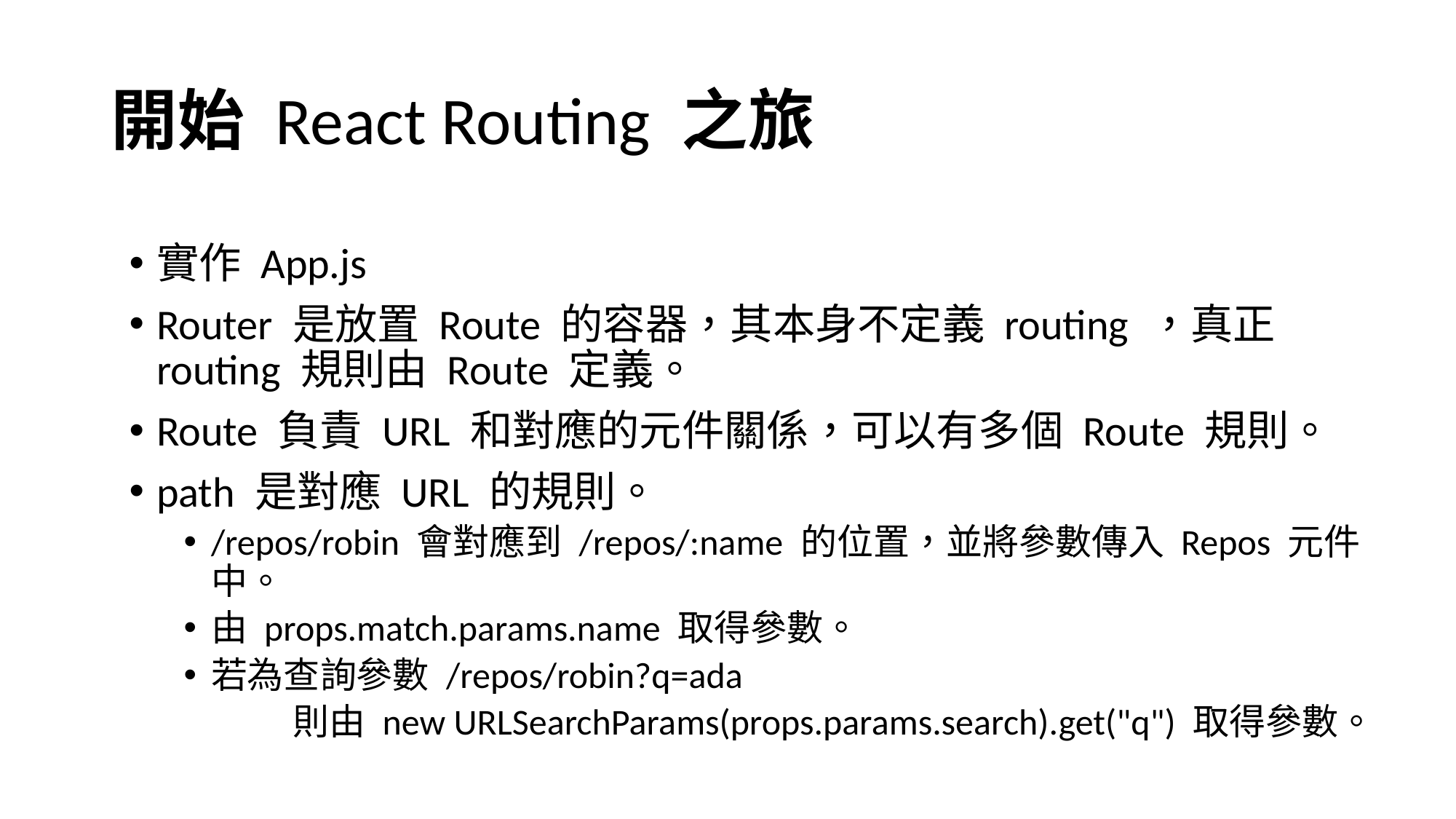

# 開始 React Routing 之旅

實作 App.js
Router 是放置 Route 的容器，其本身不定義 routing ，真正 routing 規則由 Route 定義。
Route 負責 URL 和對應的元件關係，可以有多個 Route 規則。
path 是對應 URL 的規則。
/repos/robin 會對應到 /repos/:name 的位置，並將參數傳入 Repos 元件中。
由 props.match.params.name 取得參數。
若為查詢參數 /repos/robin?q=ada
	則由 new URLSearchParams(props.params.search).get("q") 取得參數。